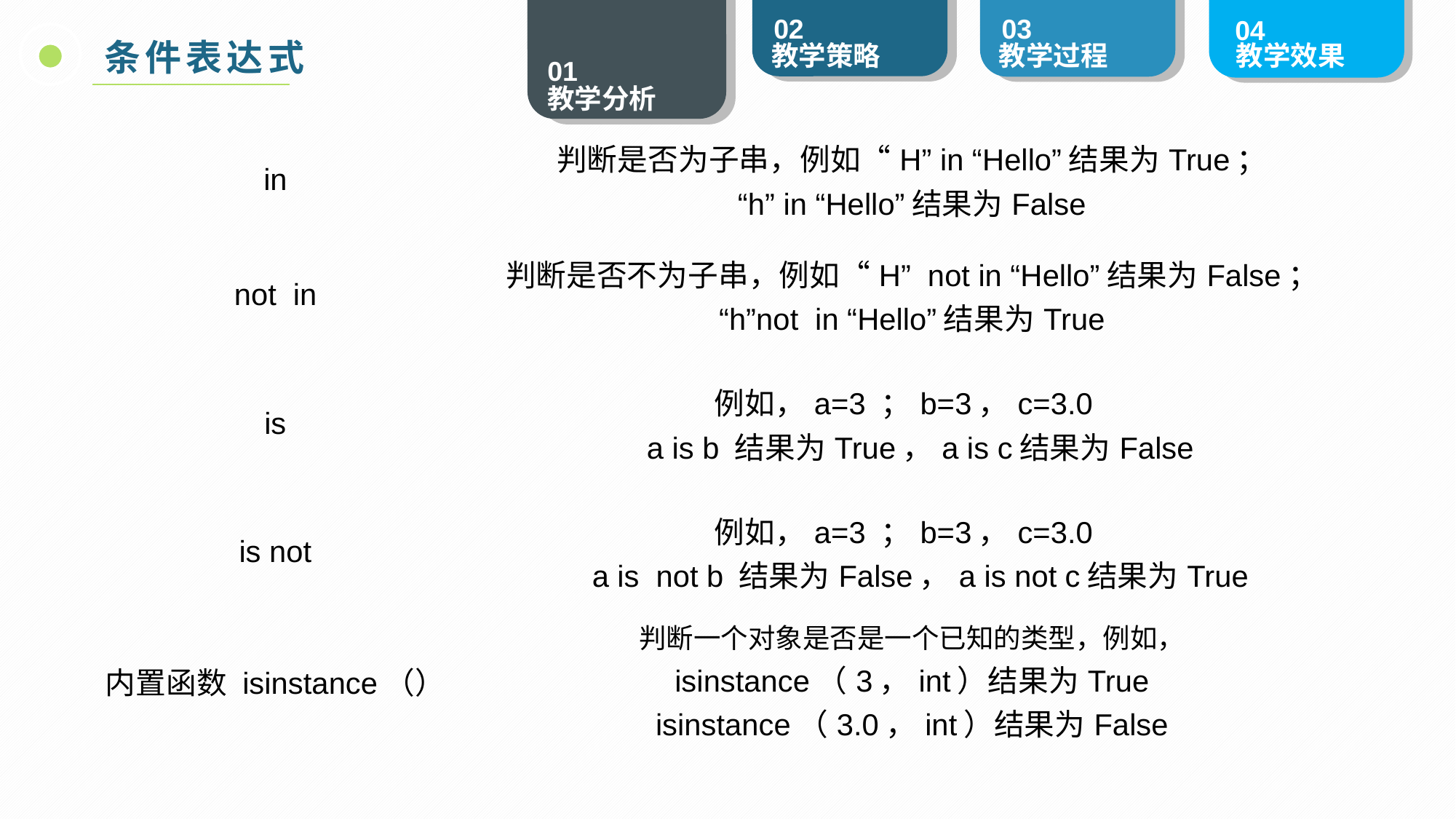

条件表达式
| in | 判断是否为子串，例如“H” in “Hello”结果为True； “h” in “Hello”结果为False |
| --- | --- |
| not in | 判断是否不为子串，例如“H” not in “Hello”结果为False； “h”not in “Hello”结果为True |
| is | 例如，a=3 ；b=3，c=3.0 a is b 结果为True，a is c结果为False |
| is not | 例如，a=3 ；b=3，c=3.0 a is not b 结果为False，a is not c结果为True |
| 内置函数 isinstance（） | 判断一个对象是否是一个已知的类型，例如， isinstance（3，int）结果为True isinstance（3.0，int）结果为False |